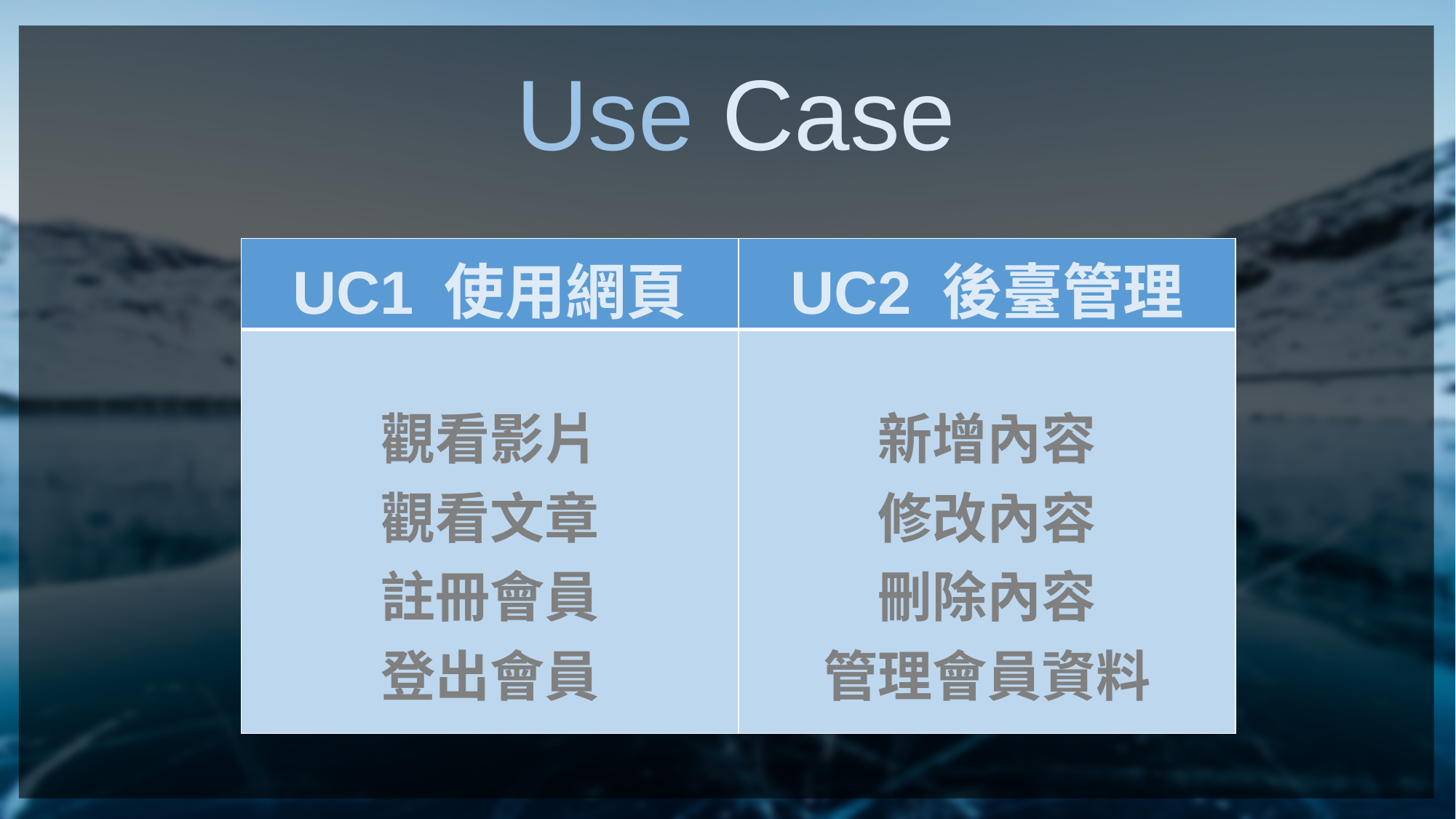

Use Case
| UC1 使用網頁 | UC2 後臺管理 |
| --- | --- |
| 觀看影片 觀看文章 註冊會員 登出會員 | 新增內容 修改內容 刪除內容 管理會員資料 |